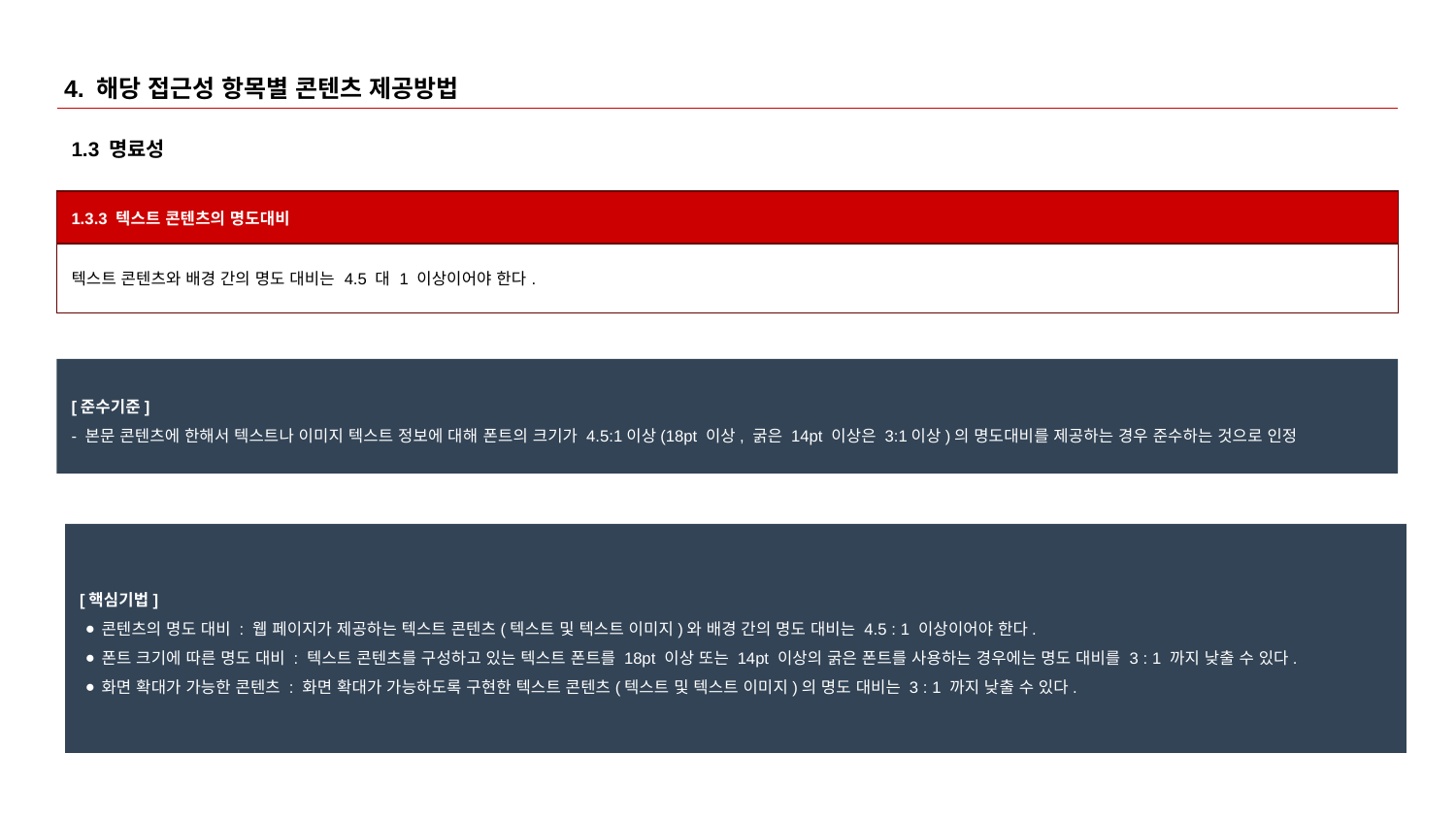

# 4. 해당 접근성 항목별 콘텐츠 제공방법
1.3 명료성
| 1.3.3 텍스트 콘텐츠의 명도대비 |
| --- |
| 텍스트 콘텐츠와 배경 간의 명도 대비는 4.5 대 1 이상이어야 한다. |
[준수기준]
- 본문 콘텐츠에 한해서 텍스트나 이미지 텍스트 정보에 대해 폰트의 크기가 4.5:1이상(18pt 이상, 굵은 14pt 이상은 3:1이상)의 명도대비를 제공하는 경우 준수하는 것으로 인정
[핵심기법]
콘텐츠의 명도 대비 : 웹 페이지가 제공하는 텍스트 콘텐츠(텍스트 및 텍스트 이미지)와 배경 간의 명도 대비는 4.5 : 1 이상이어야 한다.
폰트 크기에 따른 명도 대비 : 텍스트 콘텐츠를 구성하고 있는 텍스트 폰트를 18pt 이상 또는 14pt 이상의 굵은 폰트를 사용하는 경우에는 명도 대비를 3 : 1 까지 낮출 수 있다.
화면 확대가 가능한 콘텐츠 : 화면 확대가 가능하도록 구현한 텍스트 콘텐츠(텍스트 및 텍스트 이미지)의 명도 대비는 3 : 1 까지 낮출 수 있다.